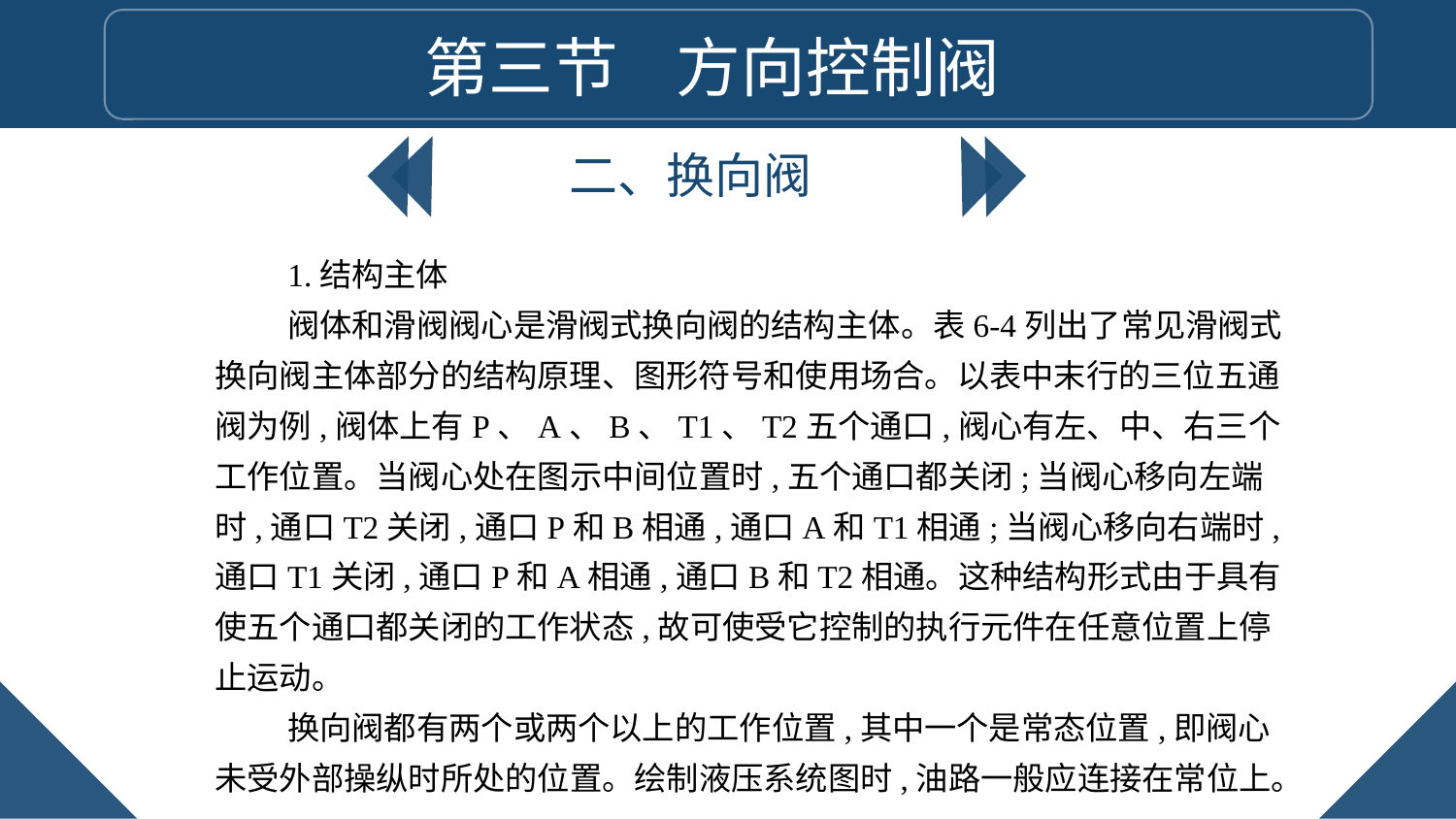

第三节    方向控制阀
二、换向阀

1.结构主体
阀体和滑阀阀心是滑阀式换向阀的结构主体。表6-4列出了常见滑阀式换向阀主体部分的结构原理、图形符号和使用场合。以表中末行的三位五通阀为例,阀体上有P、A、B、T1、T2五个通口,阀心有左、中、右三个工作位置。当阀心处在图示中间位置时,五个通口都关闭;当阀心移向左端时,通口T2关闭,通口P和B相通,通口A和T1相通;当阀心移向右端时,通口T1关闭,通口P和A相通,通口B和T2相通。这种结构形式由于具有使五个通口都关闭的工作状态,故可使受它控制的执行元件在任意位置上停止运动。
换向阀都有两个或两个以上的工作位置,其中一个是常态位置,即阀心未受外部操纵时所处的位置。绘制液压系统图时,油路一般应连接在常位上。